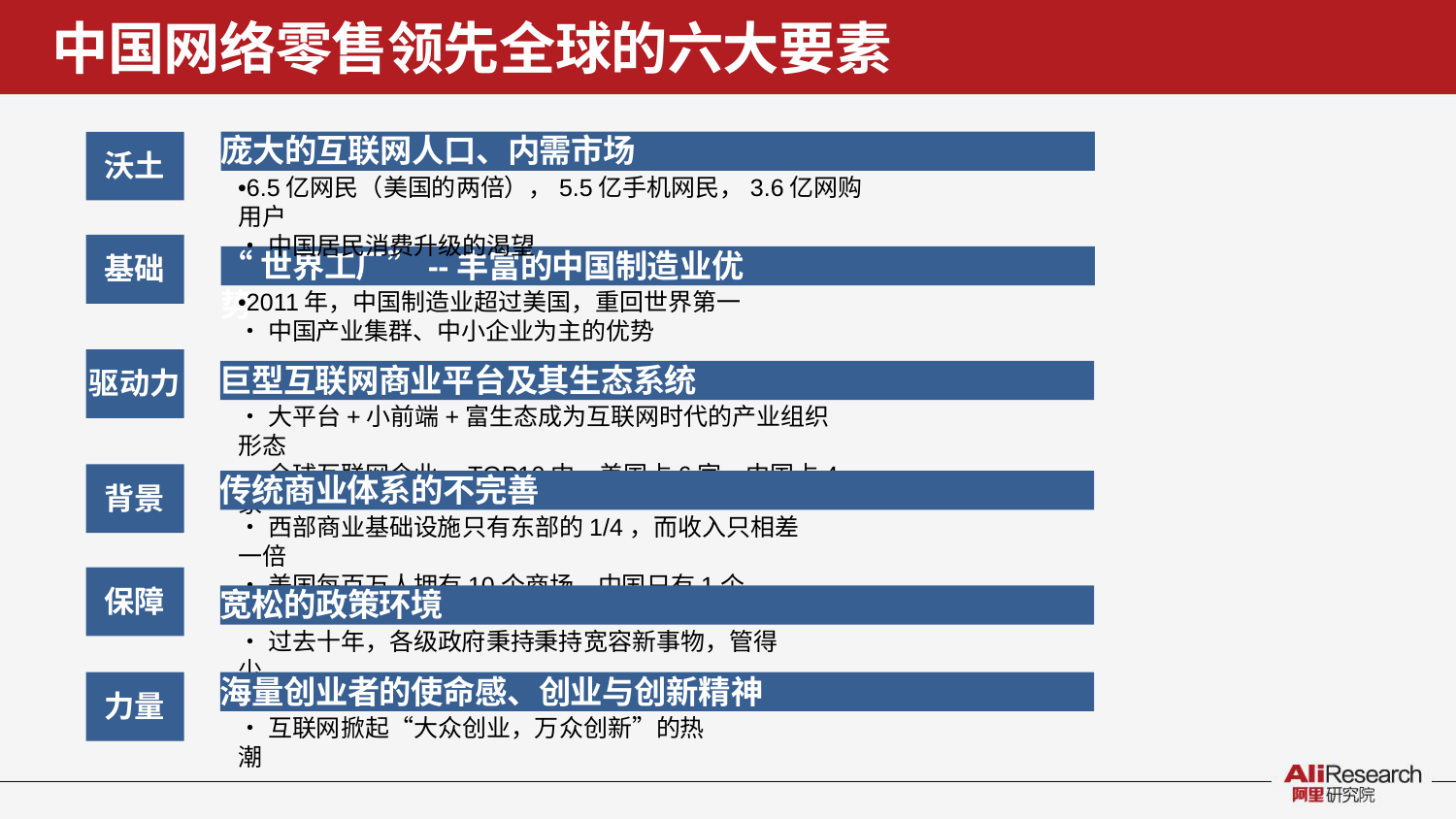

# 中国网络零售领先全球的六大要素
庞大的互联网人口、内需市场

沃土
•6.5亿网民（美国的两倍），5.5亿手机网民，3.6亿网购用户
•中国居民消费升级的渴望

“世界工厂”--丰富的中国制造业优势

基础
•2011年，中国制造业超过美国，重回世界第一
•中国产业集群、中小企业为主的优势

巨型互联网商业平台及其生态系统

驱动力
•大平台+小前端+富生态成为互联网时代的产业组织形态
•全球互联网企业，TOP10中，美国占6家，中国占4家

传统商业体系的不完善

背景
•西部商业基础设施只有东部的1/4，而收入只相差一倍
•美国每百万人拥有10个商场，中国只有1个

保障
宽松的政策环境

•过去十年，各级政府秉持秉持宽容新事物，管得少
海量创业者的使命感、创业与创新精神

力量
•互联网掀起“大众创业，万众创新”的热潮